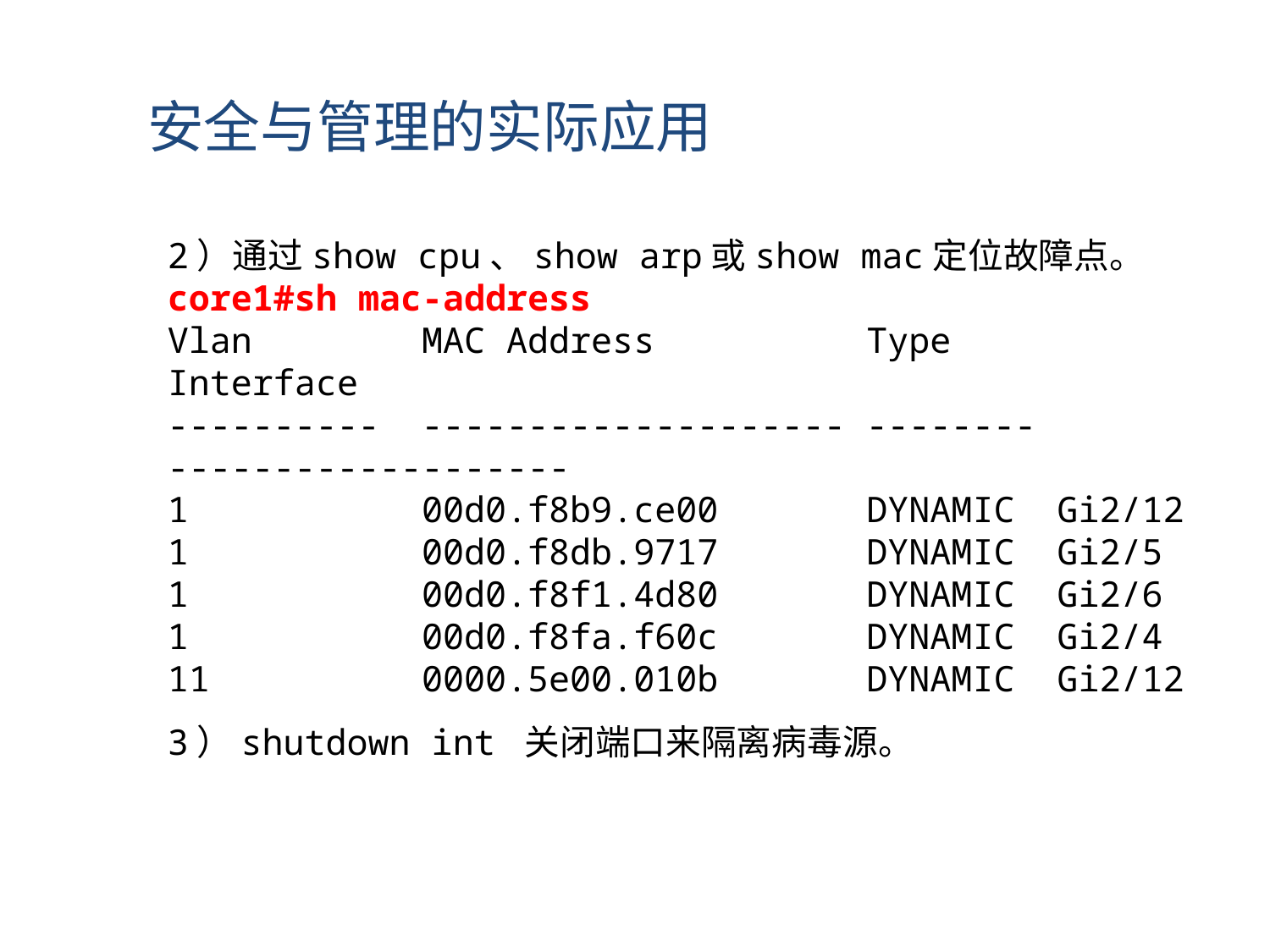

安全与管理的实际应用
2）通过show cpu、show arp或show mac定位故障点。
core1#sh mac-address
Vlan        MAC Address          Type     Interface
----------  -------------------- -------- -------------------
1           00d0.f8b9.ce00       DYNAMIC  Gi2/12
1           00d0.f8db.9717       DYNAMIC  Gi2/5
1           00d0.f8f1.4d80       DYNAMIC  Gi2/6
1           00d0.f8fa.f60c       DYNAMIC  Gi2/4
11          0000.5e00.010b       DYNAMIC  Gi2/12
3）shutdown int 关闭端口来隔离病毒源。